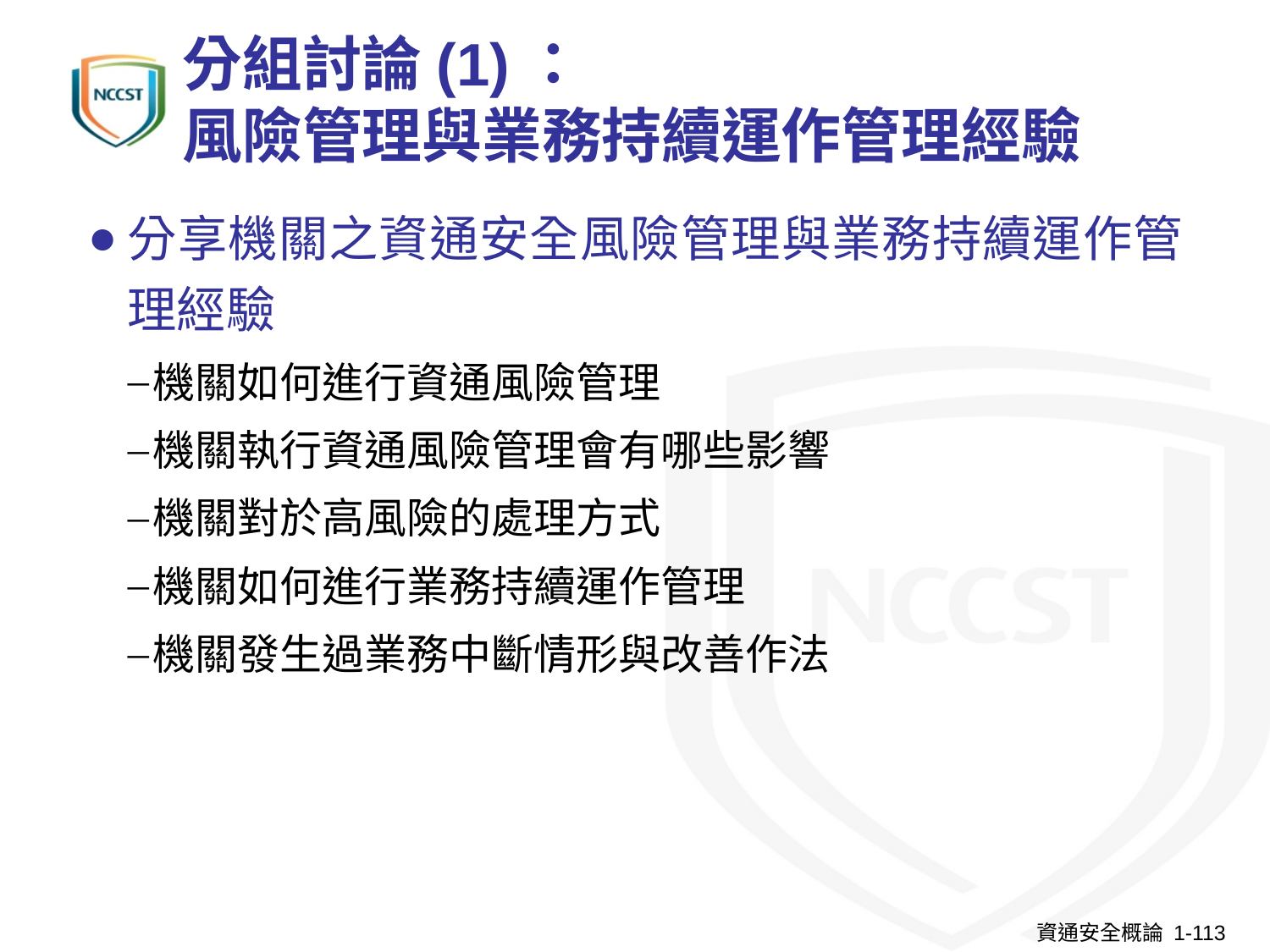

# 分組討論(1)： 風險管理與業務持續運作管理經驗
分享機關之資通安全風險管理與業務持續運作管理經驗
機關如何進行資通風險管理
機關執行資通風險管理會有哪些影響
機關對於高風險的處理方式
機關如何進行業務持續運作管理
機關發生過業務中斷情形與改善作法